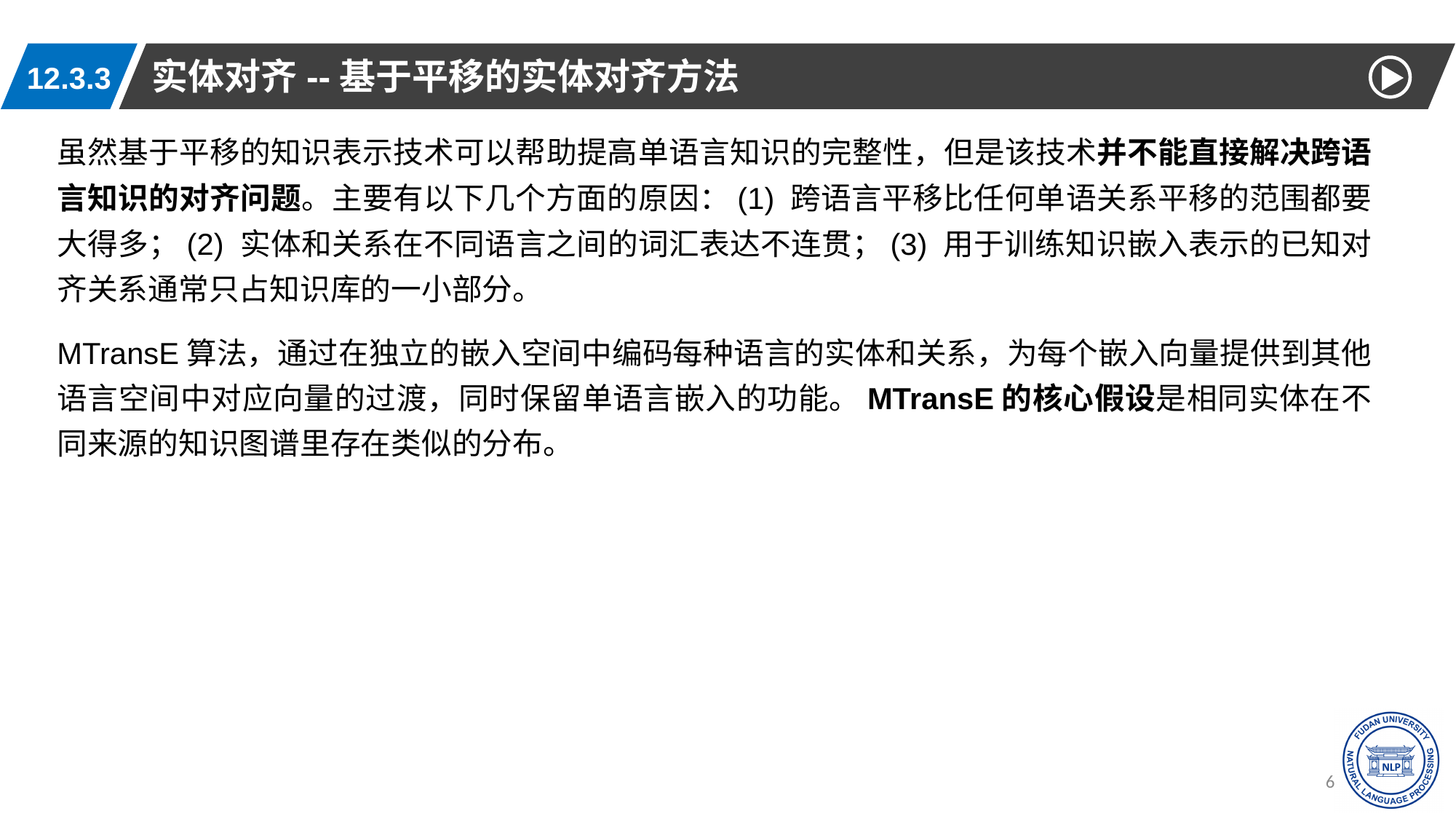

实体对齐--基于平移的实体对齐方法
12.3.3

虽然基于平移的知识表示技术可以帮助提高单语言知识的完整性，但是该技术并不能直接解决跨语言知识的对齐问题。主要有以下几个方面的原因：(1) 跨语言平移比任何单语关系平移的范围都要大得多；(2) 实体和关系在不同语言之间的词汇表达不连贯；(3) 用于训练知识嵌入表示的已知对齐关系通常只占知识库的一小部分。
MTransE算法，通过在独立的嵌入空间中编码每种语言的实体和关系，为每个嵌入向量提供到其他语言空间中对应向量的过渡，同时保留单语言嵌入的功能。MTransE的核心假设是相同实体在不同来源的知识图谱里存在类似的分布。
63